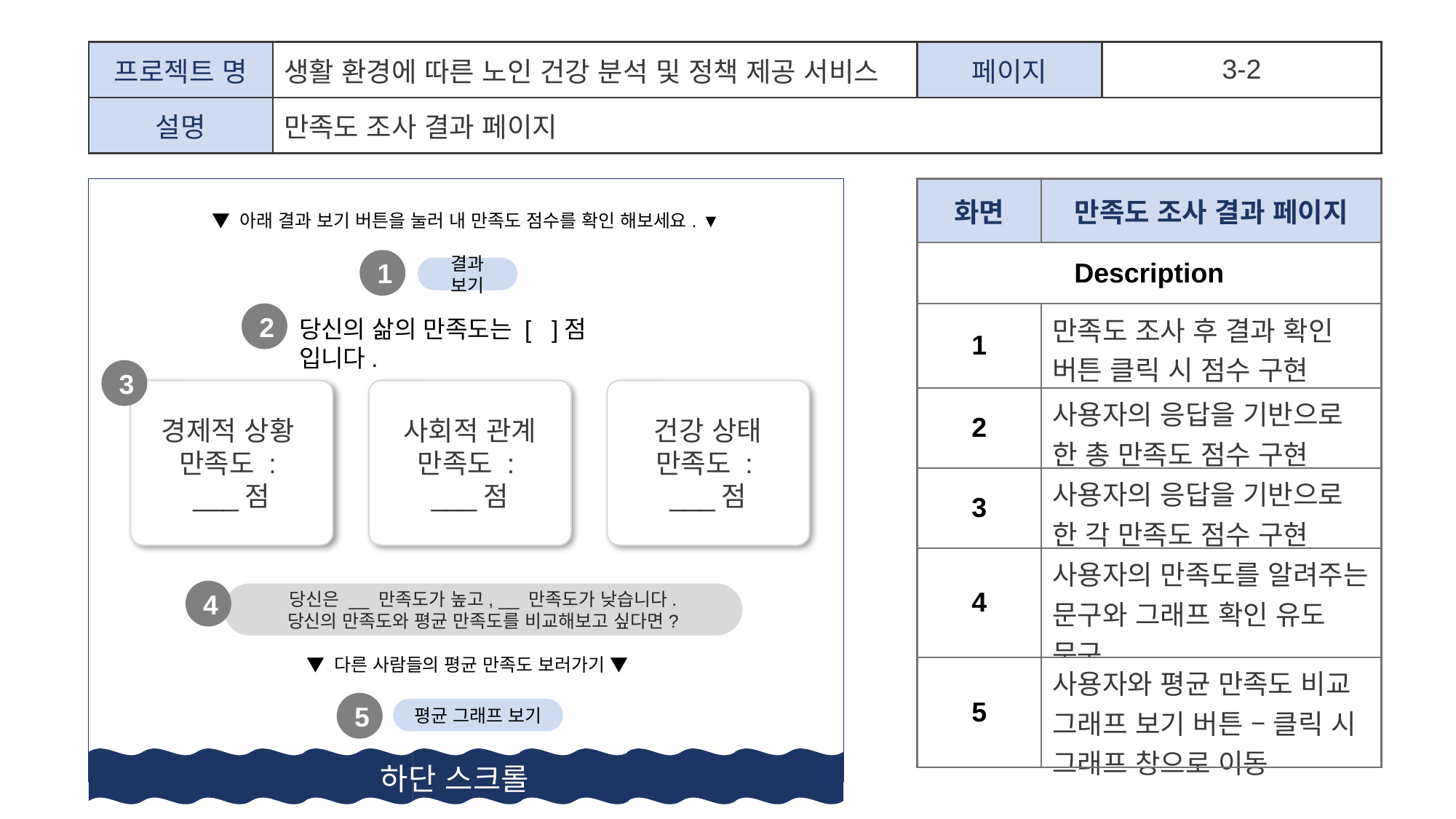

| 프로젝트 명 | 생활 환경에 따른 노인 건강 분석 및 정책 제공 서비스 | 페이지 | 3-2 |
| --- | --- | --- | --- |
| 설명 | 만족도 조사 결과 페이지 |  |  |

| 화면 | 만족도 조사 결과 페이지 |
| --- | --- |
| Description |  |
| 1 | 만족도 조사 후 결과 확인 버튼 클릭 시 점수 구현 |
| 2 | 사용자의 응답을 기반으로 한 총 만족도 점수 구현 |
| 3 | 사용자의 응답을 기반으로 한 각 만족도 점수 구현 |
| 4 | 사용자의 만족도를 알려주는 문구와 그래프 확인 유도 문구 |
| 5 | 사용자와 평균 만족도 비교 그래프 보기 버튼 – 클릭 시 그래프 창으로 이동 |
▼ 아래 결과 보기 버튼을 눌러 내 만족도 점수를 확인 해보세요. ▼
1
결과 보기
2
당신의 삶의 만족도는 [   ]점 입니다.
3
경제적 상황
만족도 :
___점
사회적 관계
만족도 :
___점
건강 상태
만족도 :
___점
4
당신은 __ 만족도가 높고, __ 만족도가 낮습니다.
당신의 만족도와 평균 만족도를 비교해보고 싶다면?
▼ 다른 사람들의 평균 만족도 보러가기 ▼
5
평균 그래프 보기

하단 스크롤